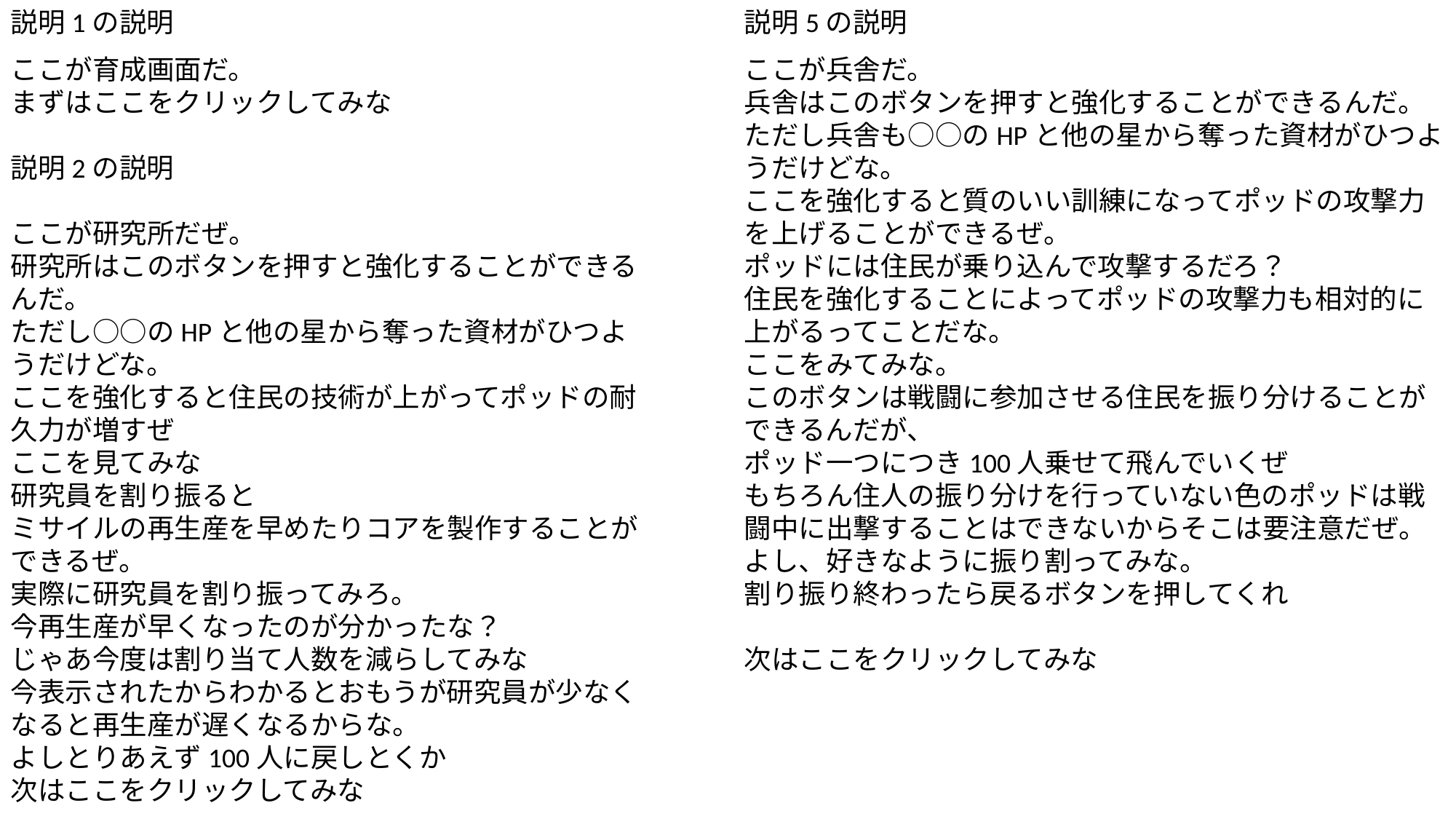

説明1の説明

ここが育成画面だ。
まずはここをクリックしてみな

説明2の説明

ここが研究所だぜ。
研究所はこのボタンを押すと強化することができるんだ。
ただし○○のHPと他の星から奪った資材がひつようだけどな。
ここを強化すると住民の技術が上がってポッドの耐久力が増すぜ
ここを見てみな
研究員を割り振ると
ミサイルの再生産を早めたりコアを製作することができるぜ。
実際に研究員を割り振ってみろ。
今再生産が早くなったのが分かったな？
じゃあ今度は割り当て人数を減らしてみな
今表示されたからわかるとおもうが研究員が少なくなると再生産が遅くなるからな。
よしとりあえず100人に戻しとくか
次はここをクリックしてみな
説明5の説明

ここが兵舎だ。
兵舎はこのボタンを押すと強化することができるんだ。
ただし兵舎も○○のHPと他の星から奪った資材がひつようだけどな。
ここを強化すると質のいい訓練になってポッドの攻撃力を上げることができるぜ。
ポッドには住民が乗り込んで攻撃するだろ？
住民を強化することによってポッドの攻撃力も相対的に上がるってことだな。
ここをみてみな。
このボタンは戦闘に参加させる住民を振り分けることができるんだが、
ポッド一つにつき100人乗せて飛んでいくぜ
もちろん住人の振り分けを行っていない色のポッドは戦闘中に出撃することはできないからそこは要注意だぜ。
よし、好きなように振り割ってみな。
割り振り終わったら戻るボタンを押してくれ

次はここをクリックしてみな